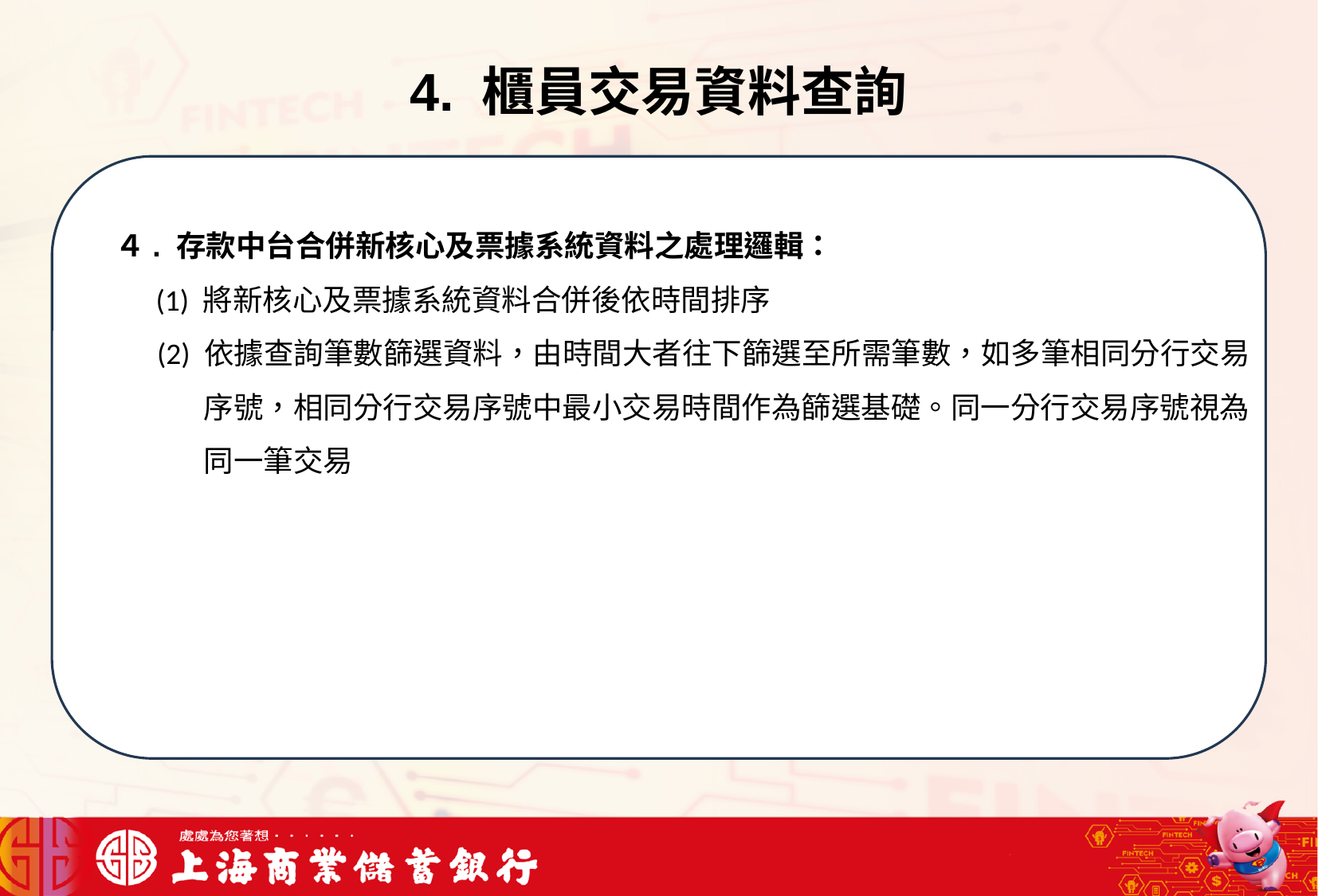

# 4. 櫃員交易資料查詢
我們可以將信用卡相關資料存在一個檔案中，將這些檔案中的文字進行詞向量的轉換，把文字轉成數字向量存在向量資料庫中，透過檢索器在向量資料庫搜尋與用戶問題最接近的資訊，透過生成器，生成最合適的答案回覆用戶
４. 存款中台合併新核心及票據系統資料之處理邏輯：
      (1) 將新核心及票據系統資料合併後依時間排序
     (2) 依據查詢筆數篩選資料，由時間大者往下篩選至所需筆數，如多筆相同分行交易
            序號，相同分行交易序號中最小交易時間作為篩選基礎。同一分行交易序號視為
            同一筆交易